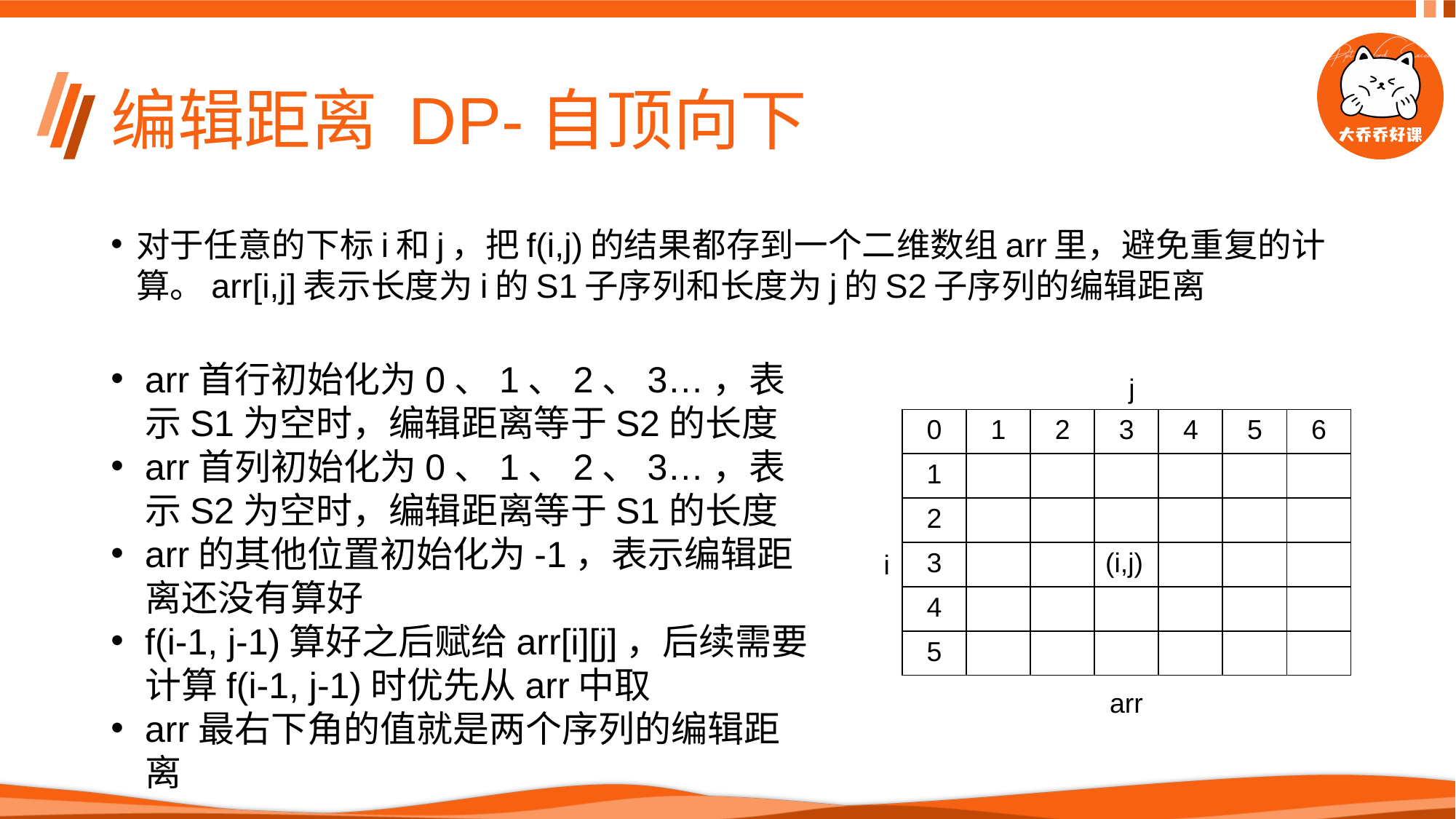

# 编辑距离 DP-自顶向下
对于任意的下标i和j，把f(i,j)的结果都存到一个二维数组arr里，避免重复的计算。arr[i,j]表示长度为i的S1子序列和长度为j的S2子序列的编辑距离
arr首行初始化为0、1、2、3…，表示S1为空时，编辑距离等于S2的长度
arr首列初始化为0、1、2、3…，表示S2为空时，编辑距离等于S1的长度
arr的其他位置初始化为-1，表示编辑距离还没有算好
f(i-1, j-1)算好之后赋给arr[i][j]，后续需要计算f(i-1, j-1)时优先从arr中取
arr最右下角的值就是两个序列的编辑距离
j
| 0 | 1 | 2 | 3 | 4 | 5 | 6 |
| --- | --- | --- | --- | --- | --- | --- |
| 1 |  |  |  |  |  |  |
| 2 |  |  |  |  |  |  |
| 3 |  |  | (i,j) |  |  |  |
| 4 |  |  |  |  |  |  |
| 5 |  |  |  |  |  |  |
i
arr